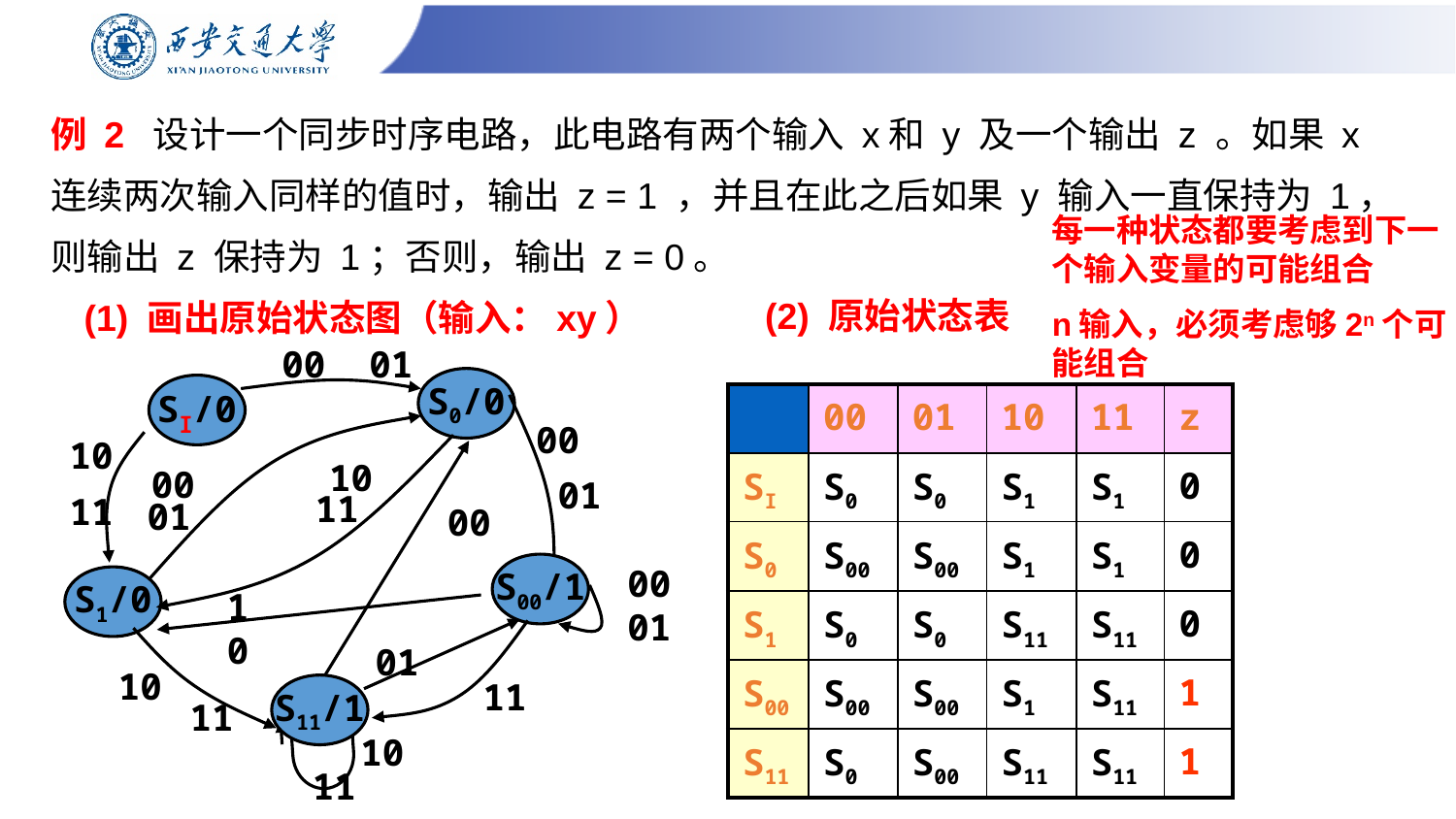

# 例 2  设计一个同步时序电路，此电路有两个输入 x和 y 及一个输出 z 。如果 x 连续两次输入同样的值时，输出 z = 1 ，并且在此之后如果 y 输入一直保持为 1，则输出 z 保持为 1；否则，输出 z = 0。
每一种状态都要考虑到下一个输入变量的可能组合
n输入，必须考虑够2n个可能组合
(2) 原始状态表
(1) 画出原始状态图（输入：xy）
00  01

S0/0
SI/0
 10
11

00
 01

00

10
11
00
01

0001
S00/1
S1/0
10

01

11
S11/1

10
11

10
11
|  | 00 | 01 | 10 | 11 | z |
| --- | --- | --- | --- | --- | --- |
| SI | S0 | S0 | S1 | S1 | 0 |
| S0 | S00 | S00 | S1 | S1 | 0 |
| S1 | S0 | S0 | S11 | S11 | 0 |
| S00 | S00 | S00 | S1 | S11 | 1 |
| S11 | S0 | S00 | S11 | S11 | 1 |